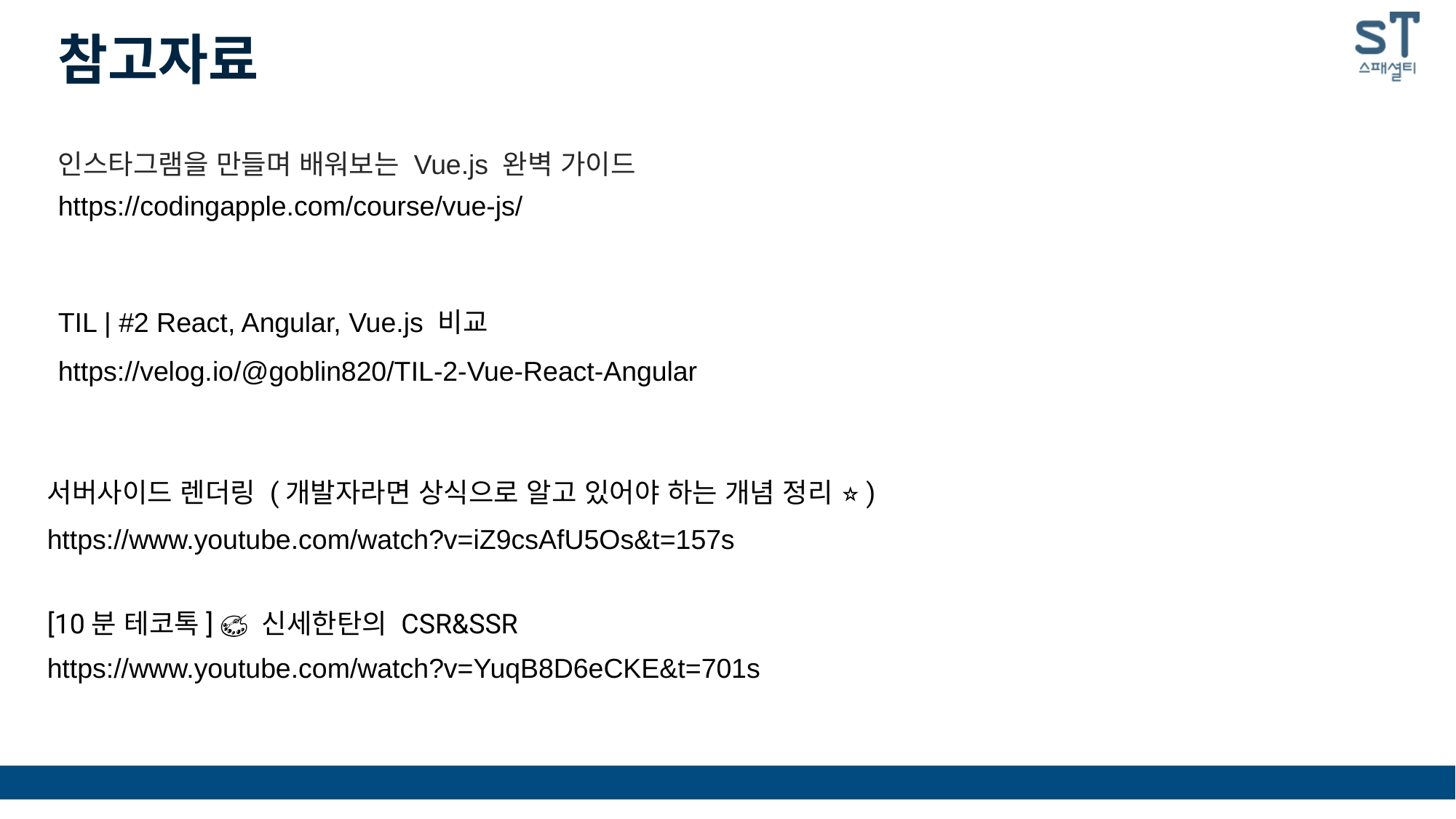

참고자료
인스타그램을 만들며 배워보는 Vue.js 완벽 가이드
https://codingapple.com/course/vue-js/
TIL | #2 React, Angular, Vue.js 비교
https://velog.io/@goblin820/TIL-2-Vue-React-Angular
서버사이드 렌더링 (개발자라면 상식으로 알고 있어야 하는 개념 정리 ⭐️)
https://www.youtube.com/watch?v=iZ9csAfU5Os&t=157s
[10분 테코톡] 🎨 신세한탄의 CSR&SSR
https://www.youtube.com/watch?v=YuqB8D6eCKE&t=701s